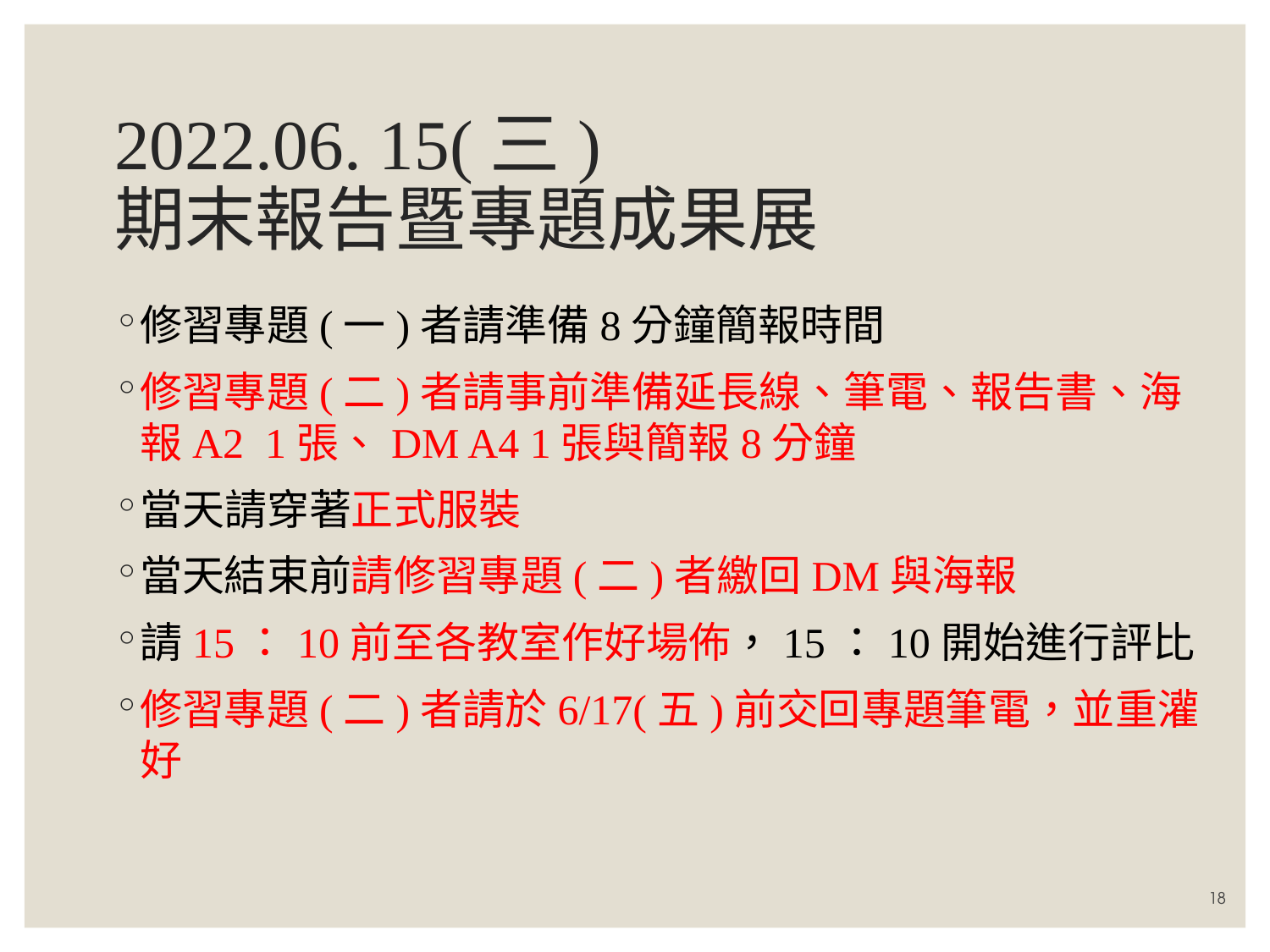

# 2022.06. 15(三) 期末報告暨專題成果展
修習專題(一)者請準備8分鐘簡報時間
修習專題(二)者請事前準備延長線、筆電、報告書、海報A2  1張、DM A4 1張與簡報8分鐘
當天請穿著正式服裝
當天結束前請修習專題(二)者繳回DM與海報
請15：10前至各教室作好場佈，15：10開始進行評比
修習專題(二)者請於6/17(五)前交回專題筆電，並重灌好

18